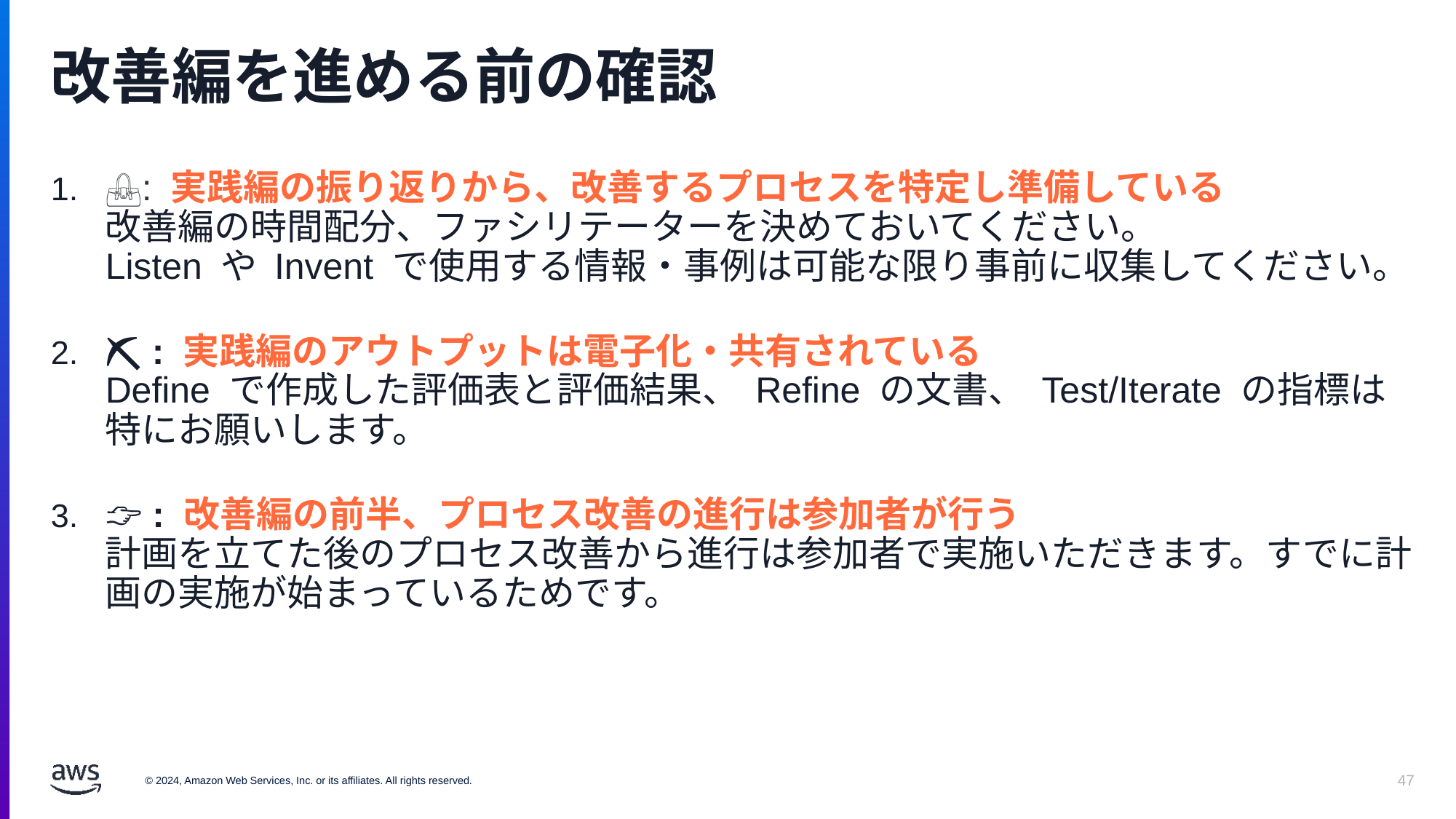

# 改善編を進める前の確認
👜: 実践編の振り返りから、改善するプロセスを特定し準備している
改善編の時間配分、ファシリテーターを決めておいてください。
Listen や Invent で使用する情報・事例は可能な限り事前に収集してください。
⛏️ : 実践編のアウトプットは電子化・共有されている
Define で作成した評価表と評価結果、 Refine の文書、 Test/Iterate の指標は特にお願いします。
👉 : 改善編の前半、プロセス改善の進行は参加者が行う
計画を立てた後のプロセス改善から進行は参加者で実施いただきます。すでに計画の実施が始まっているためです。
47